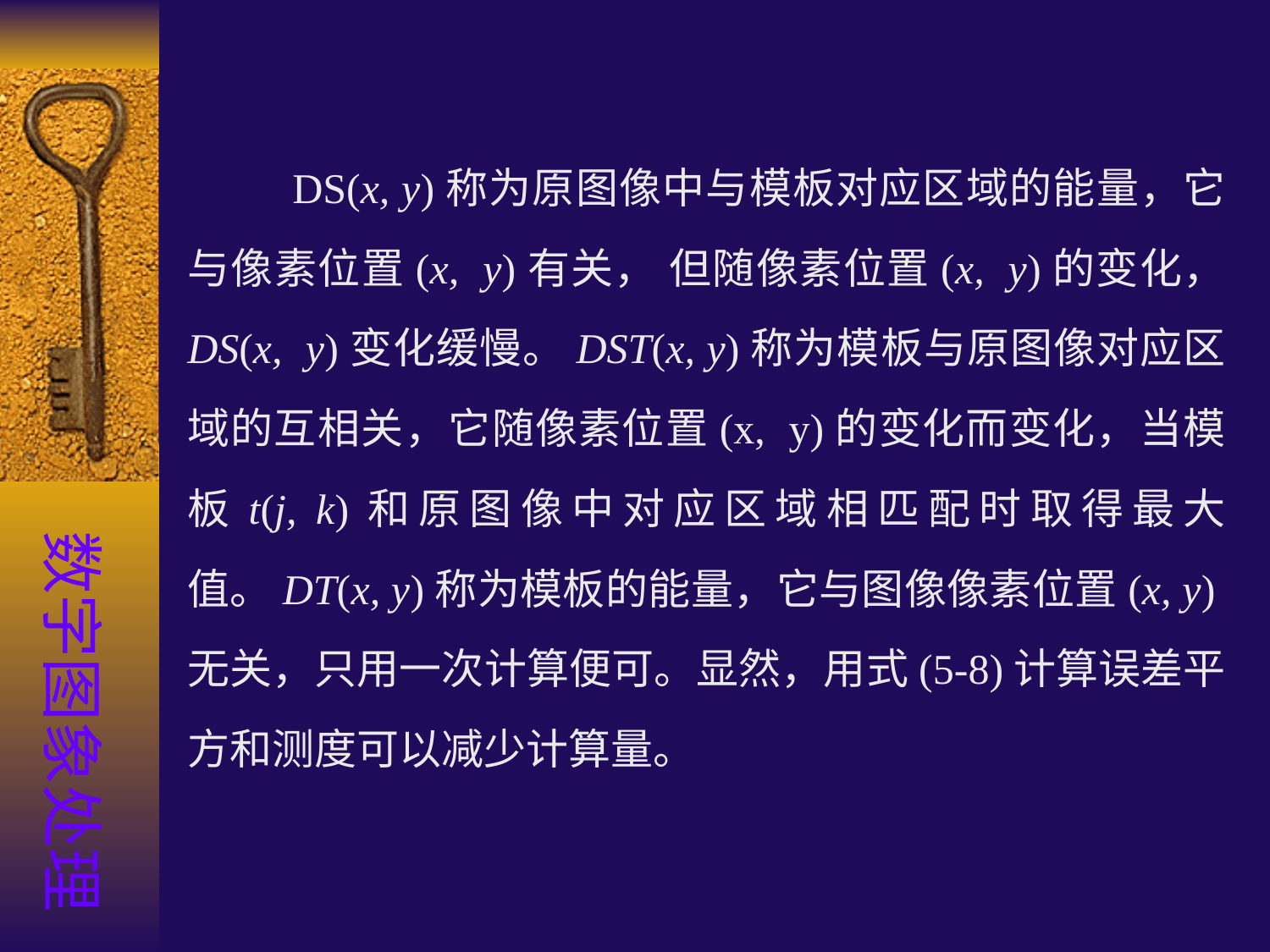

DS(x, y)称为原图像中与模板对应区域的能量，它与像素位置(x,  y)有关， 但随像素位置(x,  y)的变化， DS(x,  y)变化缓慢。DST(x, y)称为模板与原图像对应区域的互相关，它随像素位置(x,  y)的变化而变化，当模板t(j, k)和原图像中对应区域相匹配时取得最大值。DT(x, y)称为模板的能量，它与图像像素位置(x, y)无关，只用一次计算便可。显然，用式(5-8)计算误差平方和测度可以减少计算量。
数字图象处理